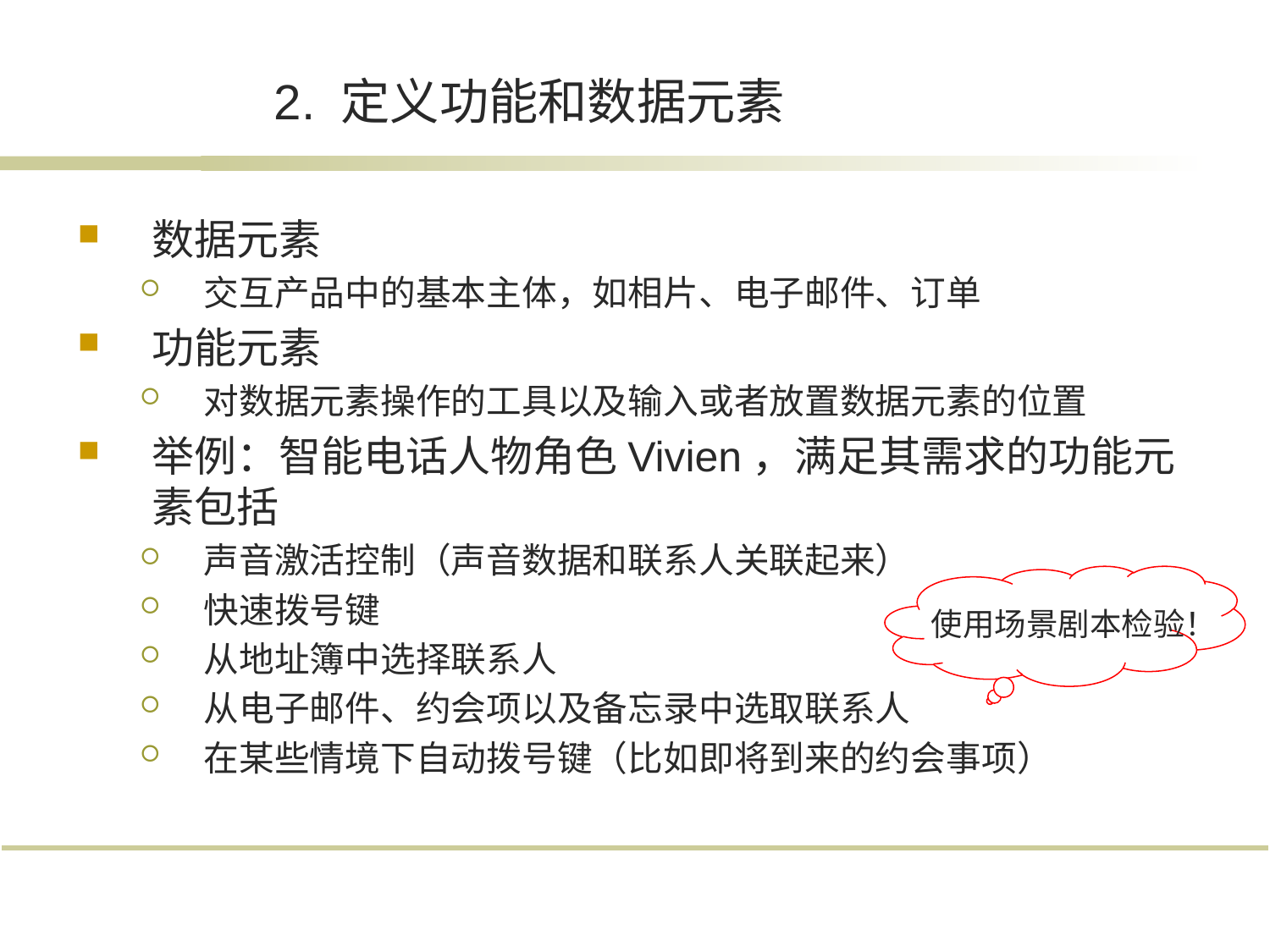

# 2. 定义功能和数据元素
数据元素
交互产品中的基本主体，如相片、电子邮件、订单
功能元素
对数据元素操作的工具以及输入或者放置数据元素的位置
举例：智能电话人物角色Vivien，满足其需求的功能元素包括
声音激活控制（声音数据和联系人关联起来）
快速拨号键
从地址簿中选择联系人
从电子邮件、约会项以及备忘录中选取联系人
在某些情境下自动拨号键（比如即将到来的约会事项）

     使用场景剧本检验！